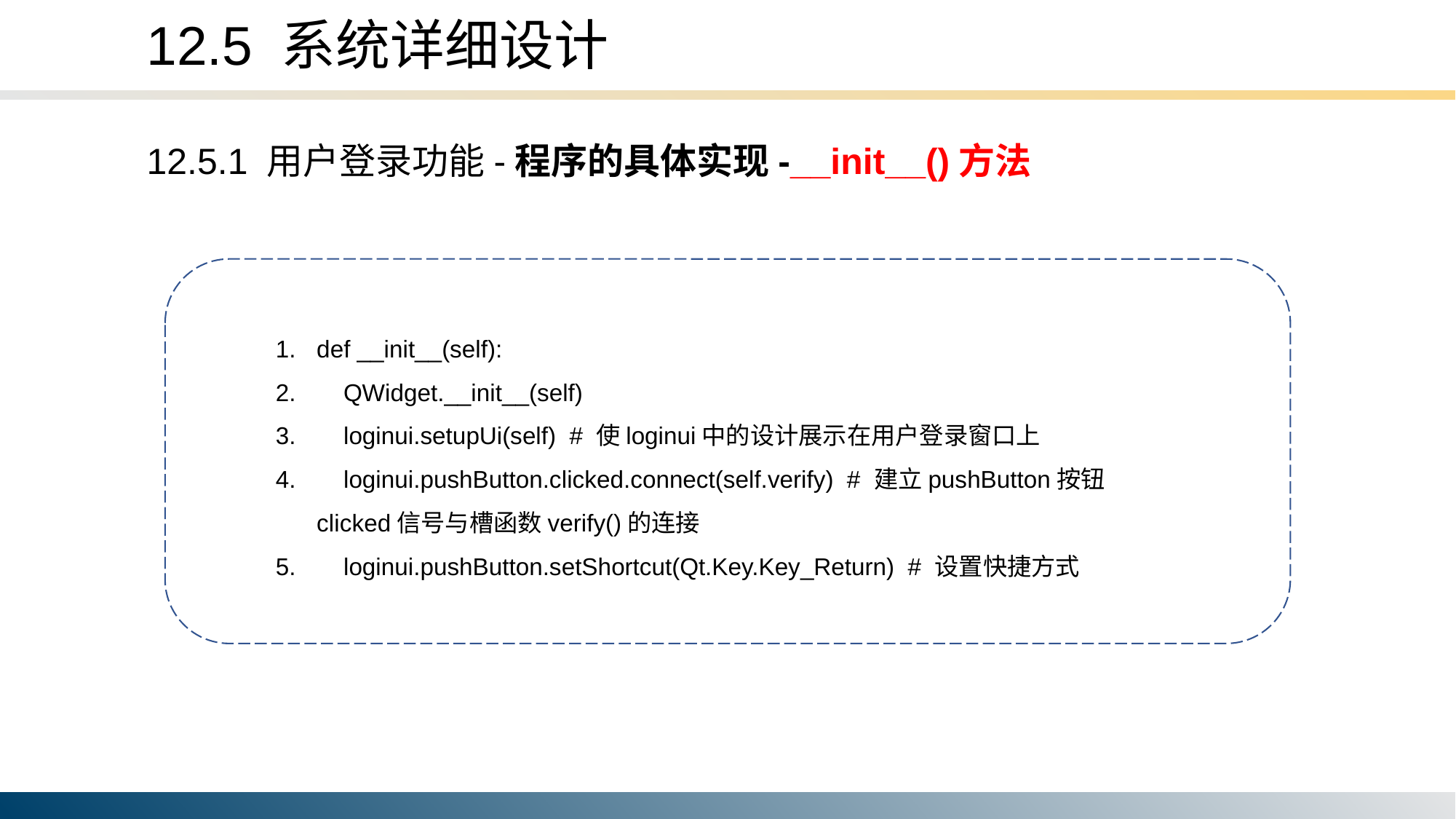

12.5 系统详细设计
12.5.1 用户登录功能-程序的具体实现-__init__()方法

def __init__(self):
    QWidget.__init__(self)
    loginui.setupUi(self)  # 使loginui中的设计展示在用户登录窗口上
    loginui.pushButton.clicked.connect(self.verify)  # 建立pushButton按钮clicked信号与槽函数verify()的连接
    loginui.pushButton.setShortcut(Qt.Key.Key_Return)  # 设置快捷方式